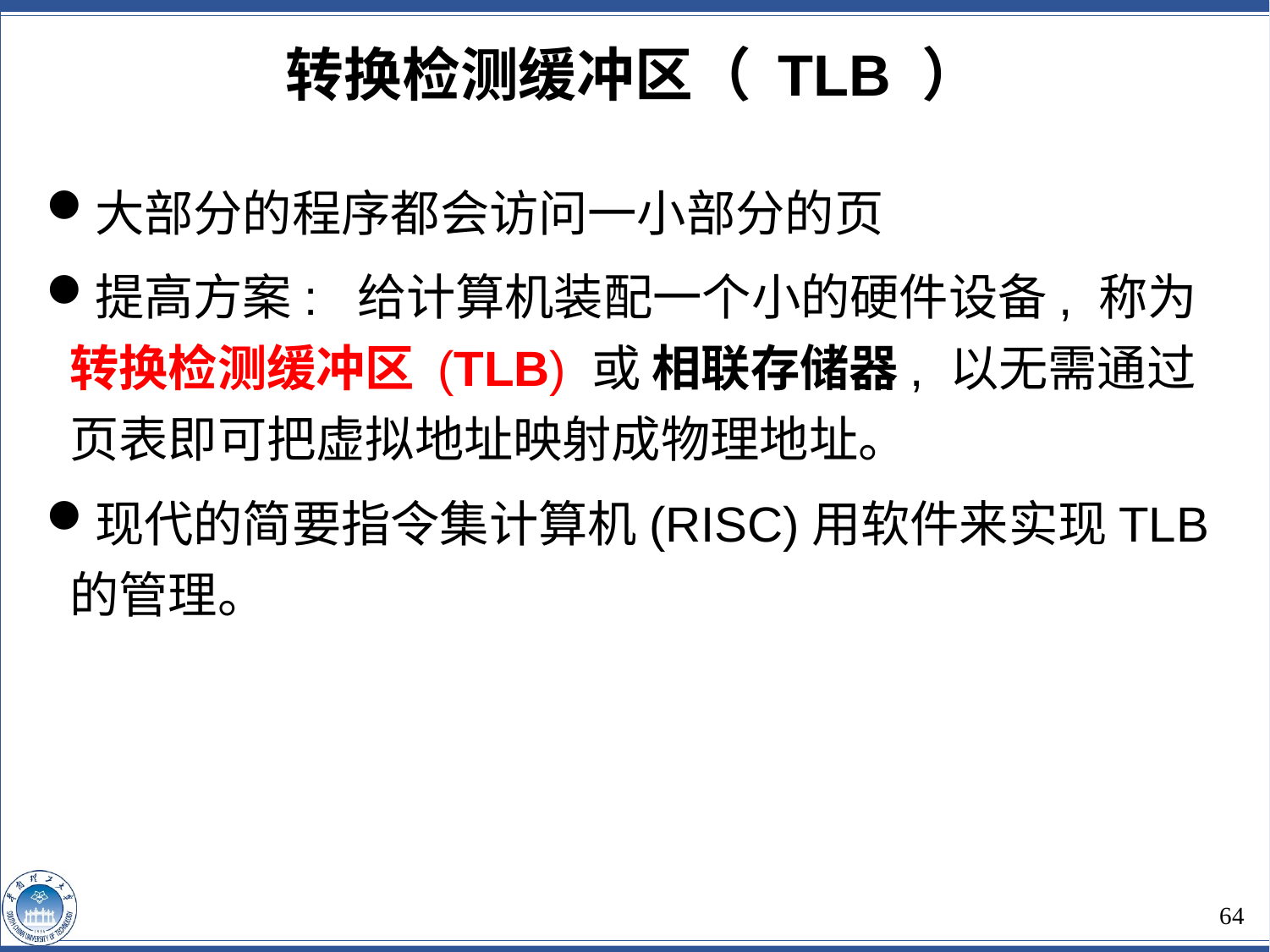

转换检测缓冲区（ TLB ）
大部分的程序都会访问一小部分的页
提高方案:  给计算机装配一个小的硬件设备, 称为 转换检测缓冲区 (TLB) 或 相联存储器, 以无需通过页表即可把虚拟地址映射成物理地址。
现代的简要指令集计算机(RISC)用软件来实现TLB的管理。
64